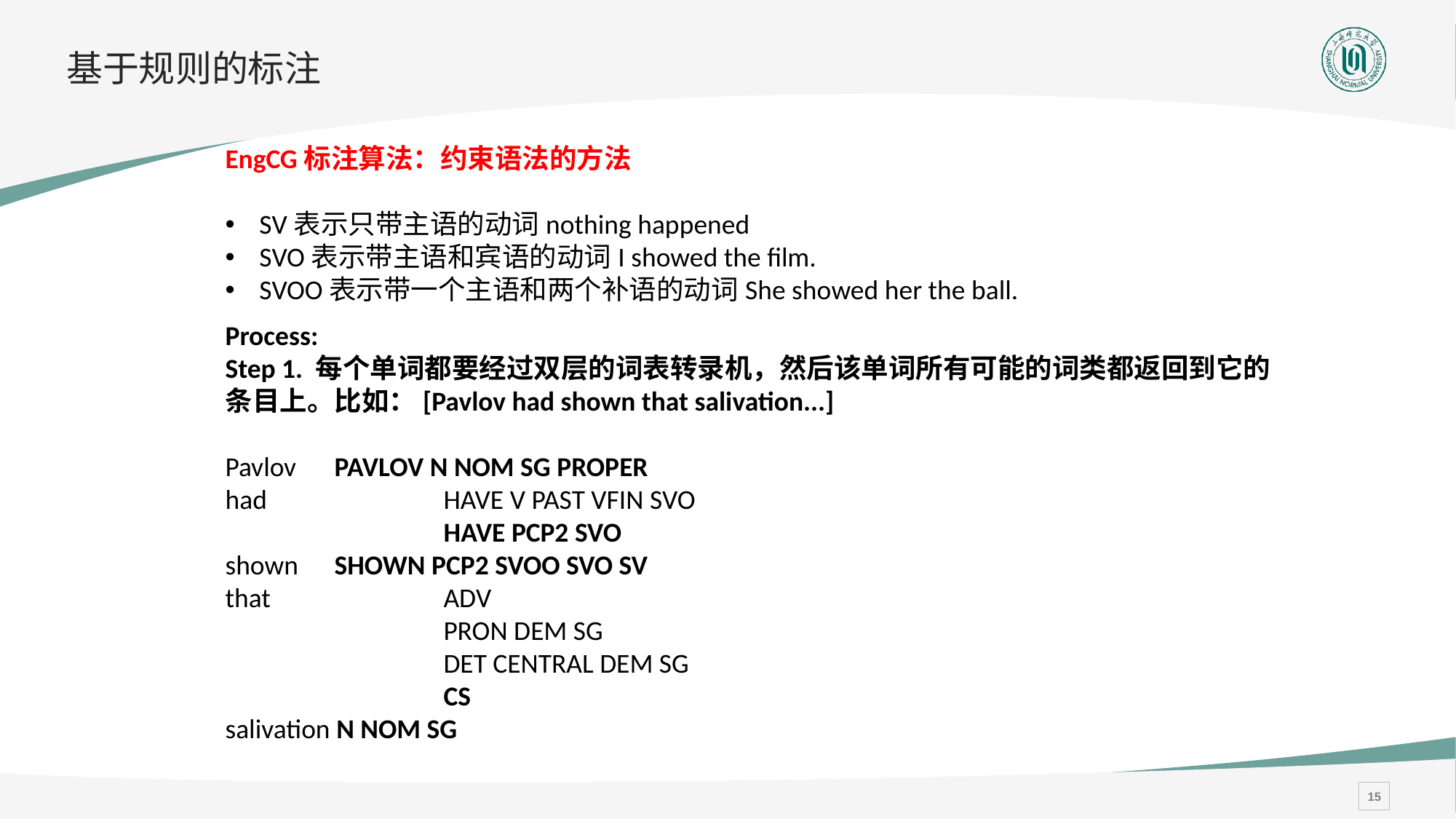

# 基于规则的标注
EngCG标注算法：约束语法的方法

SV表示只带主语的动词nothing happened
SVO表示带主语和宾语的动词I showed the film.
SVOO表示带一个主语和两个补语的动词She showed her the ball.
Process:
Step 1. 每个单词都要经过双层的词表转录机，然后该单词所有可能的词类都返回到它的条目上。比如：[Pavlov had shown that salivation...]

Pavlov	PAVLOV N NOM SG PROPER
had		HAVE V PAST VFIN SVO
		HAVE PCP2 SVO
shown	SHOWN PCP2 SVOO SVO SV
that		ADV
		PRON DEM SG
		DET CENTRAL DEM SG
		CS
salivation N NOM SG